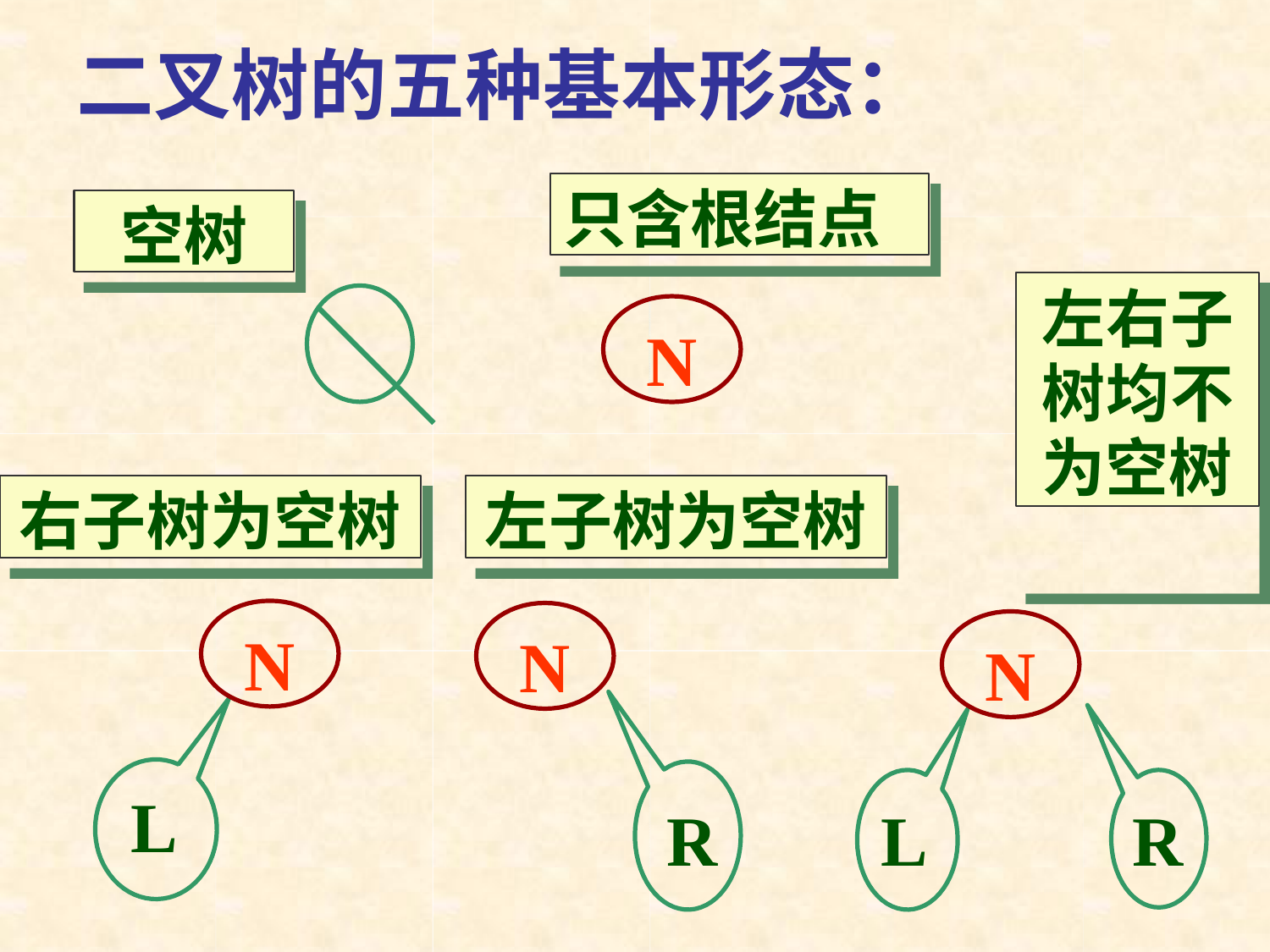

# 二叉树的五种基本形态：

只含根结点

空树

左右子 树均不 为空树

N

右子树为空树
左子树为空树

N
N
N

L
R
L
R